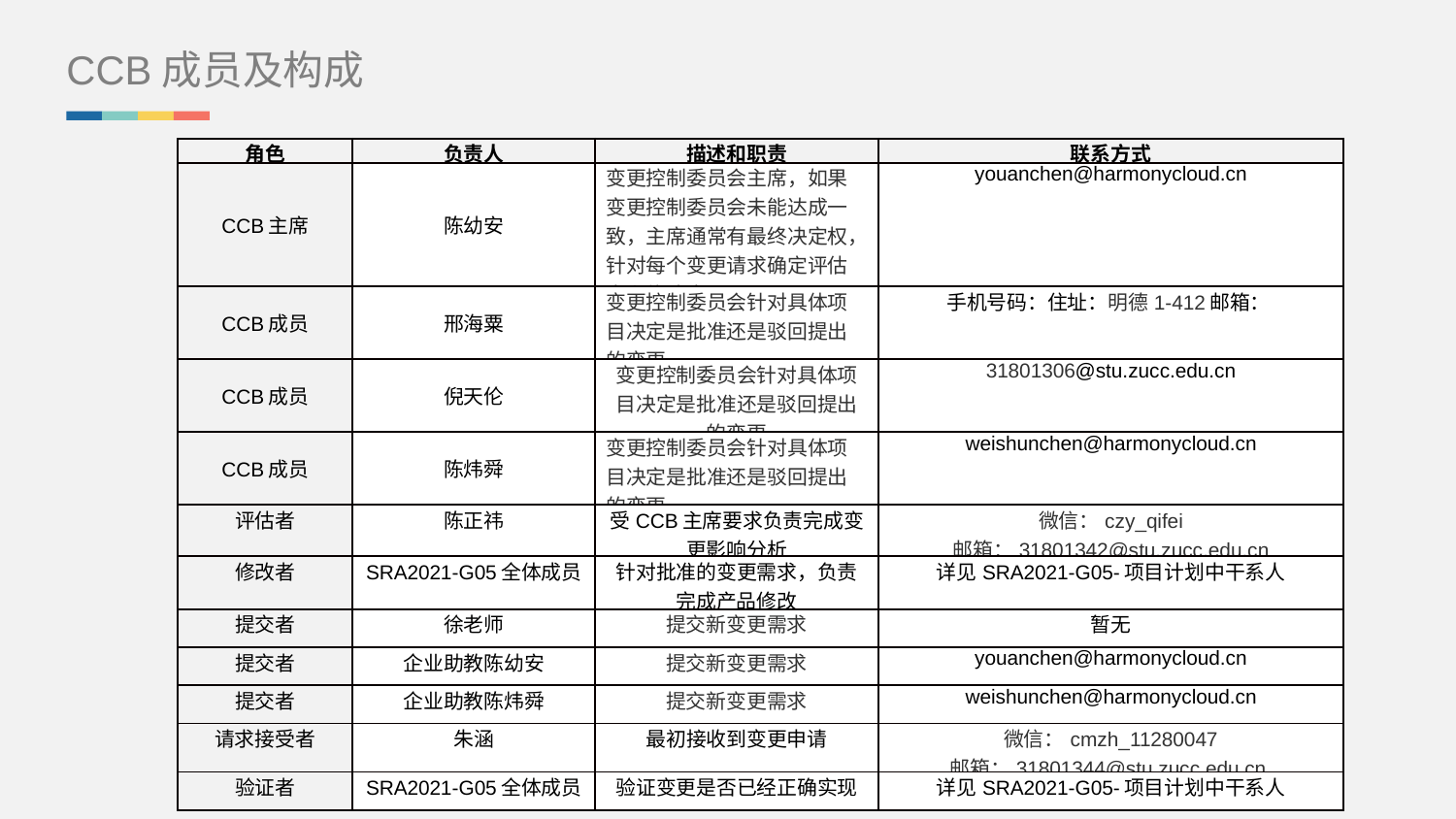

CCB成员及构成

| 角色 | 负责人 | 描述和职责 | 联系方式 |
| --- | --- | --- | --- |
| CCB主席 | 陈幼安 | 变更控制委员会主席，如果变更控制委员会未能达成一致，主席通常有最终决定权，针对每个变更请求确定评估人和修改人 | youanchen@harmonycloud.cn |
| CCB成员 | 邢海粟 | 变更控制委员会针对具体项目决定是批准还是驳回提出的变更 | 手机号码：住址：明德1-412邮箱： |
| CCB成员 | 倪天伦 | 变更控制委员会针对具体项目决定是批准还是驳回提出的变更 | 31801306@stu.zucc.edu.cn |
| CCB成员 | 陈炜舜 | 变更控制委员会针对具体项目决定是批准还是驳回提出的变更 | weishunchen@harmonycloud.cn |
| 评估者 | 陈正祎 | 受CCB主席要求负责完成变更影响分析 | 微信：czy\_qifei 邮箱：31801342@stu.zucc.edu.cn |
| 修改者 | SRA2021-G05全体成员 | 针对批准的变更需求，负责完成产品修改 | 详见SRA2021-G05-项目计划中干系人 |
| 提交者 | 徐老师 | 提交新变更需求 | 暂无 |
| 提交者 | 企业助教陈幼安 | 提交新变更需求 | youanchen@harmonycloud.cn |
| 提交者 | 企业助教陈炜舜 | 提交新变更需求 | weishunchen@harmonycloud.cn |
| 请求接受者 | 朱涵 | 最初接收到变更申请 | 微信：cmzh\_11280047 邮箱：31801344@stu.zucc.edu.cn |
| 验证者 | SRA2021-G05全体成员 | 验证变更是否已经正确实现 | 详见SRA2021-G05-项目计划中干系人 |